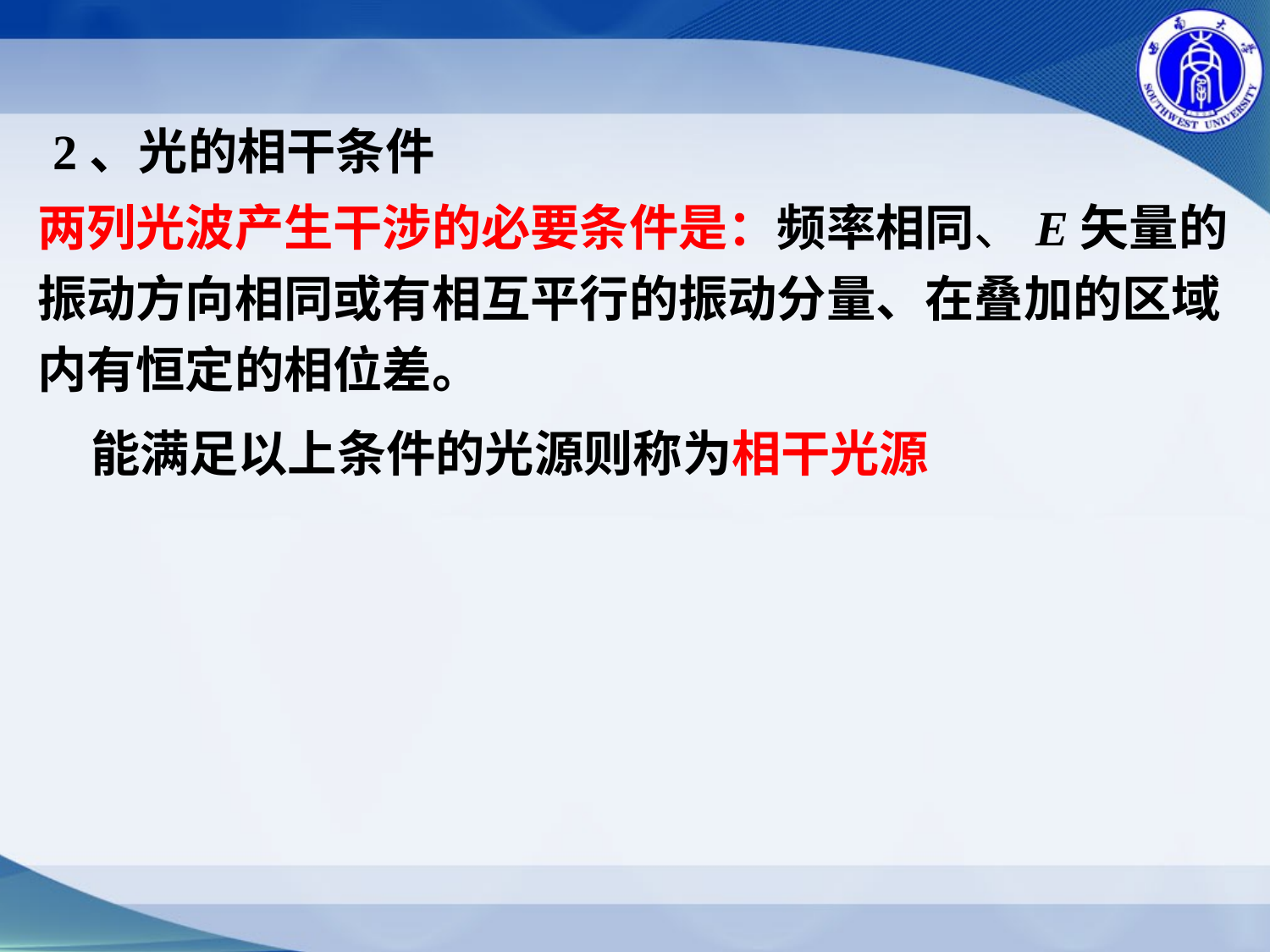

2、光的相干条件
两列光波产生干涉的必要条件是：频率相同、E矢量的振动方向相同或有相互平行的振动分量、在叠加的区域内有恒定的相位差。
能满足以上条件的光源则称为相干光源